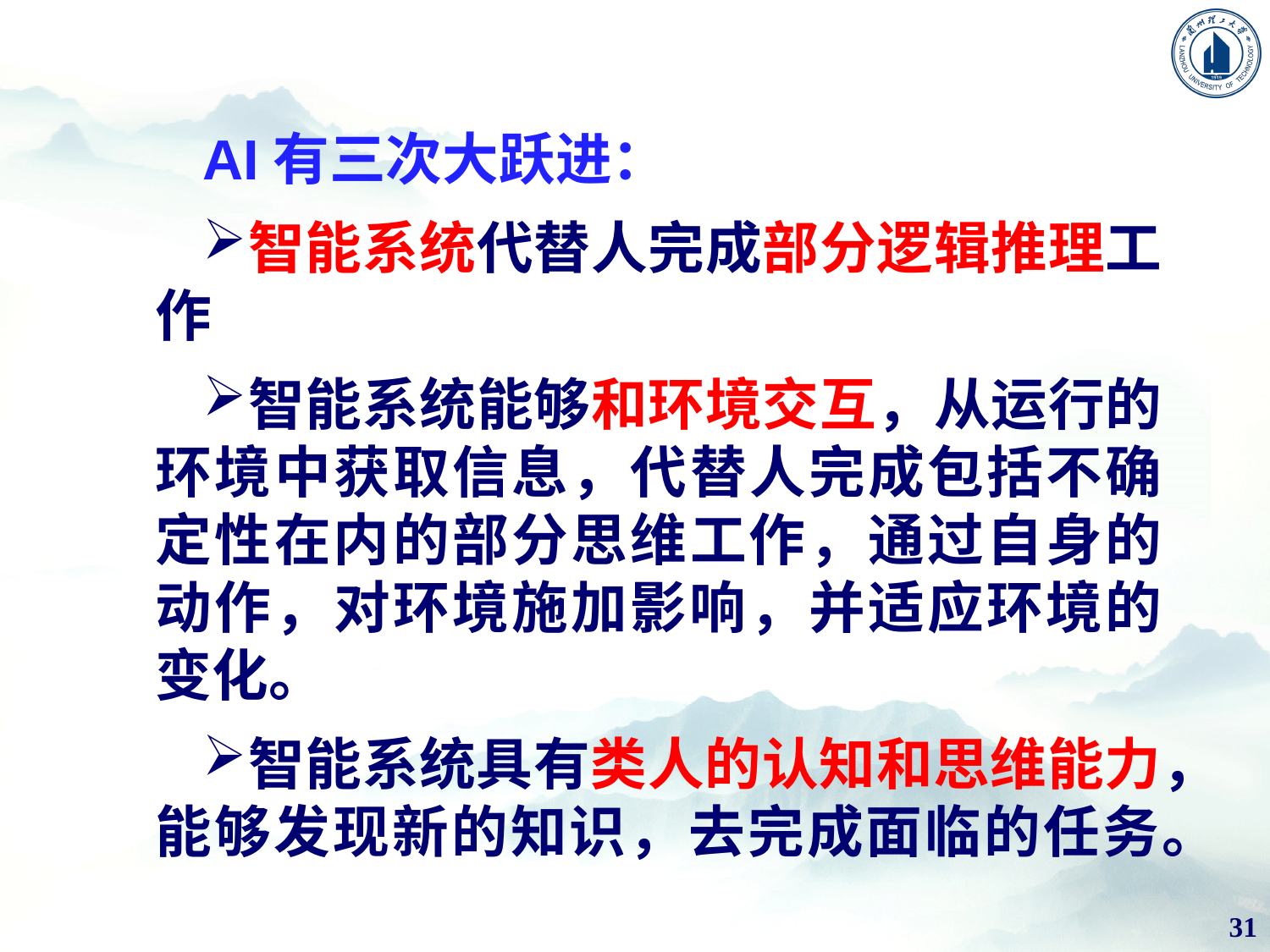

AI有三次大跃进：
智能系统代替人完成部分逻辑推理工作
智能系统能够和环境交互，从运行的环境中获取信息，代替人完成包括不确定性在内的部分思维工作，通过自身的动作，对环境施加影响，并适应环境的变化。
智能系统具有类人的认知和思维能力，能够发现新的知识，去完成面临的任务。
31